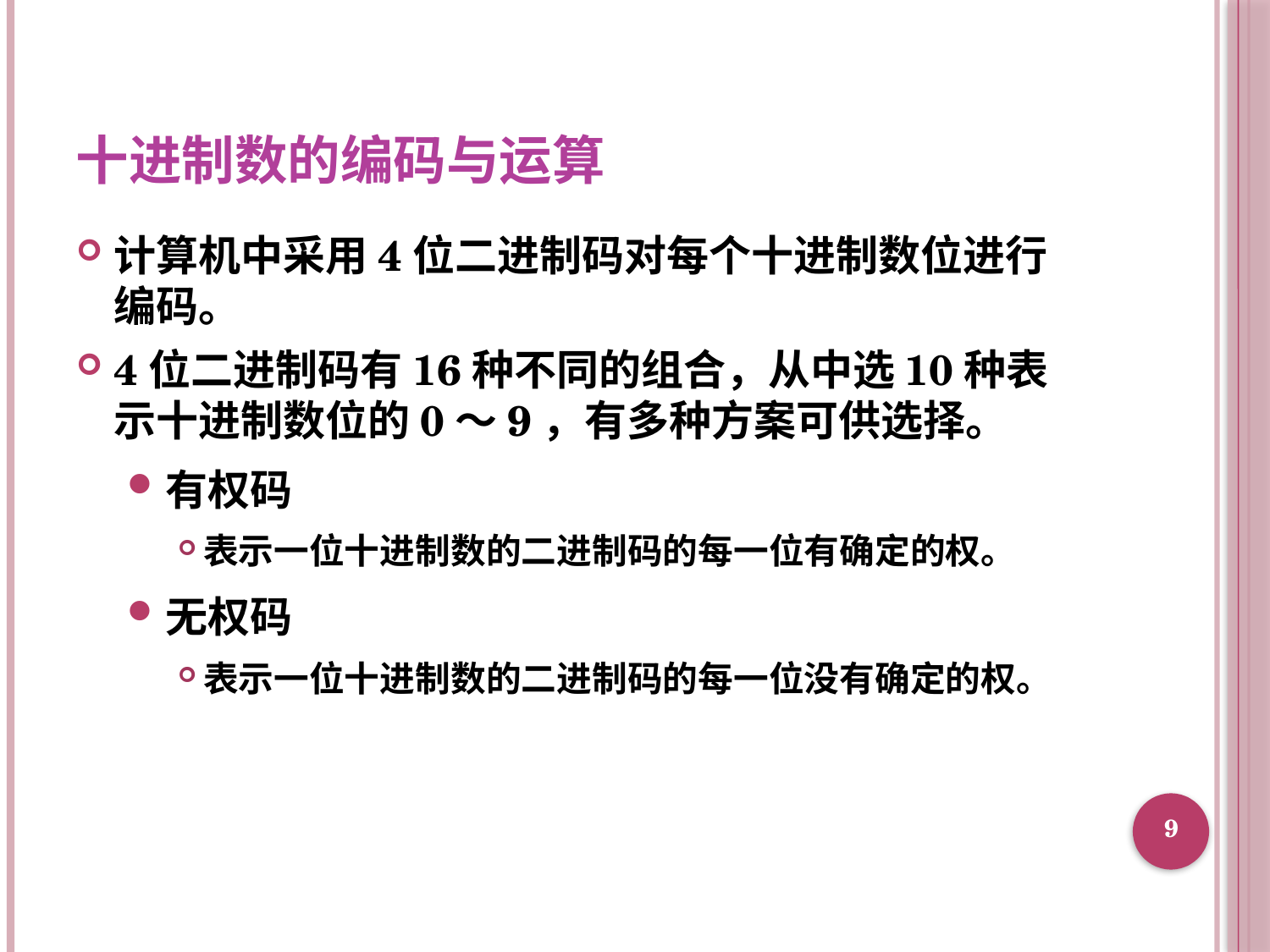

# 十进制数的编码与运算
计算机中采用4位二进制码对每个十进制数位进行编码。
4位二进制码有16种不同的组合，从中选10种表示十进制数位的0～9，有多种方案可供选择。
有权码
表示一位十进制数的二进制码的每一位有确定的权。
无权码
表示一位十进制数的二进制码的每一位没有确定的权。
9